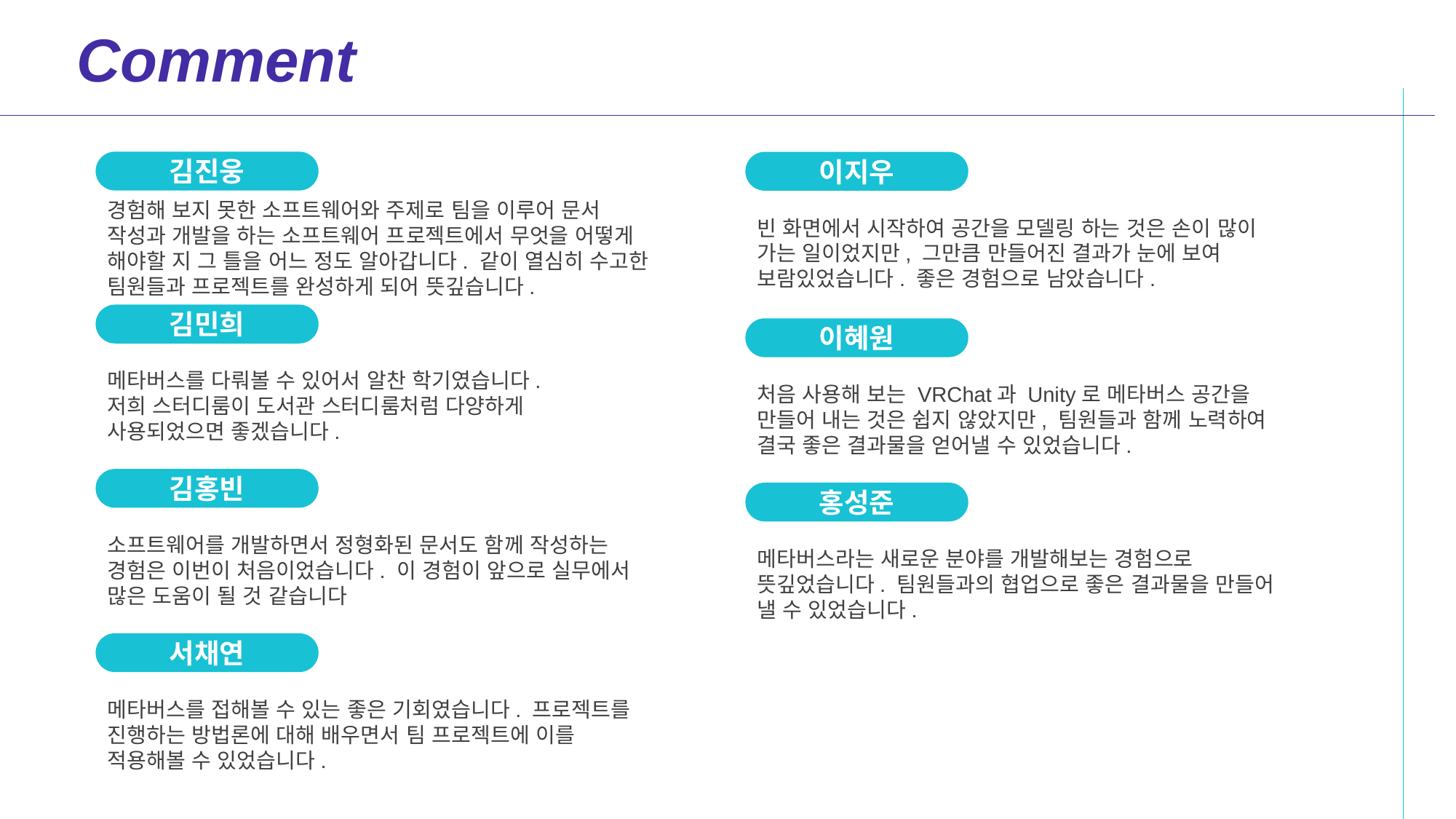

Comment

김진웅
경험해 보지 못한 소프트웨어와 주제로 팀을 이루어 문서 작성과 개발을 하는 소프트웨어 프로젝트에서 무엇을 어떻게 해야할 지 그 틀을 어느 정도 알아갑니다. 같이 열심히 수고한 팀원들과 프로젝트를 완성하게 되어 뜻깊습니다.
이지우
빈 화면에서 시작하여 공간을 모델링 하는 것은 손이 많이 가는 일이었지만, 그만큼 만들어진 결과가 눈에 보여 보람있었습니다. 좋은 경험으로 남았습니다.
김민희
메타버스를 다뤄볼 수 있어서 알찬 학기였습니다.
저희 스터디룸이 도서관 스터디룸처럼 다양하게 사용되었으면 좋겠습니다.
이혜원
처음 사용해 보는 VRChat과 Unity로 메타버스 공간을 만들어 내는 것은 쉽지 않았지만, 팀원들과 함께 노력하여 결국 좋은 결과물을 얻어낼 수 있었습니다.
김홍빈
소프트웨어를 개발하면서 정형화된 문서도 함께 작성하는 경험은 이번이 처음이었습니다. 이 경험이 앞으로 실무에서 많은 도움이 될 것 같습니다
홍성준
메타버스라는 새로운 분야를 개발해보는 경험으로 뜻깊었습니다. 팀원들과의 협업으로 좋은 결과물을 만들어 낼 수 있었습니다.
서채연
메타버스를 접해볼 수 있는 좋은 기회였습니다. 프로젝트를 진행하는 방법론에 대해 배우면서 팀 프로젝트에 이를 적용해볼 수 있었습니다.